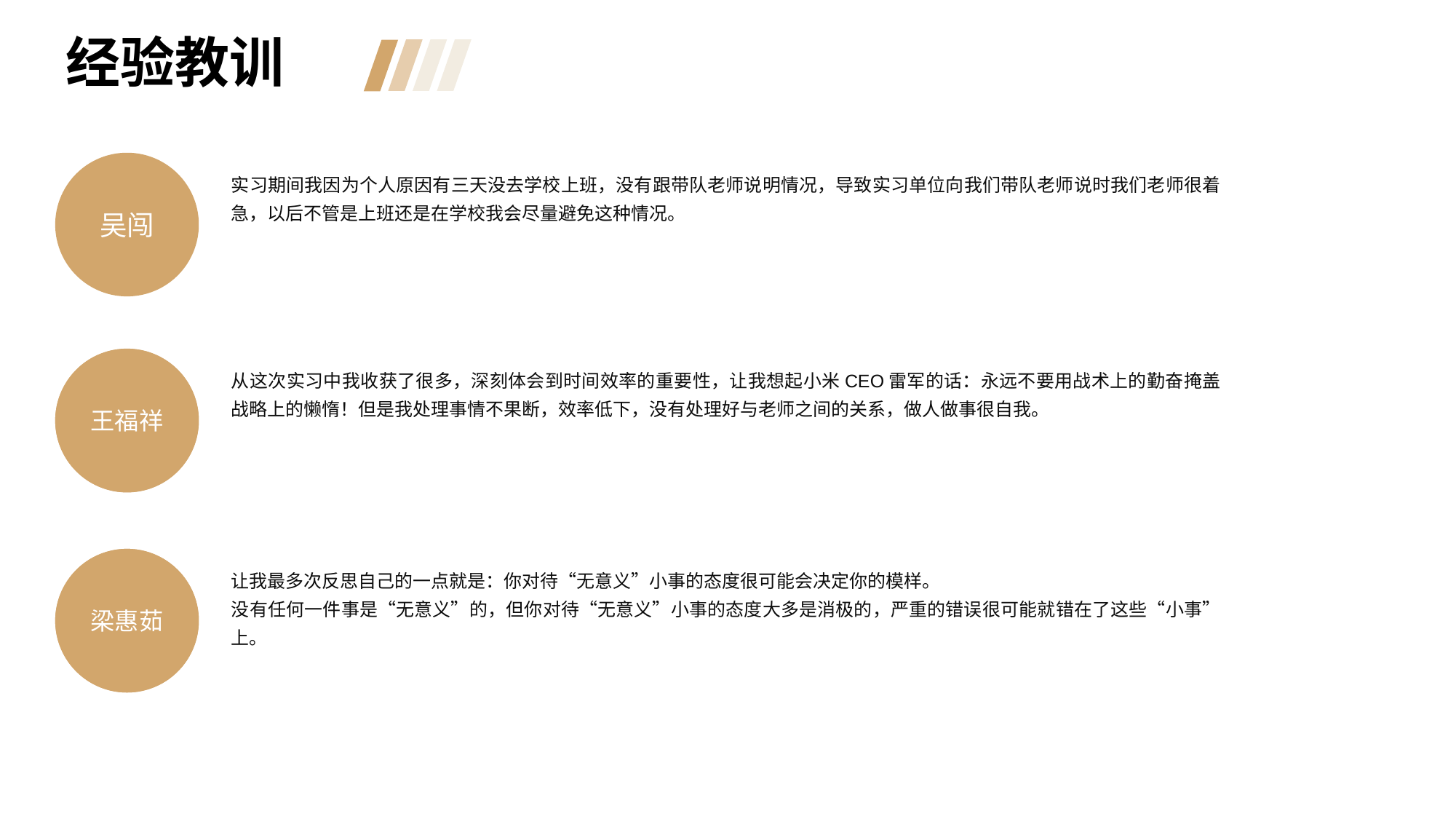

经验教训
吴闯
实习期间我因为个人原因有三天没去学校上班，没有跟带队老师说明情况，导致实习单位向我们带队老师说时我们老师很着急，以后不管是上班还是在学校我会尽量避免这种情况。
王福祥

从这次实习中我收获了很多，深刻体会到时间效率的重要性，让我想起小米CEO雷军的话：永远不要用战术上的勤奋掩盖战略上的懒惰！但是我处理事情不果断，效率低下，没有处理好与老师之间的关系，做人做事很自我。

梁惠茹
让我最多次反思自己的一点就是：你对待“无意义”小事的态度很可能会决定你的模样。
没有任何一件事是“无意义”的，但你对待“无意义”小事的态度大多是消极的，严重的错误很可能就错在了这些“小事”上。